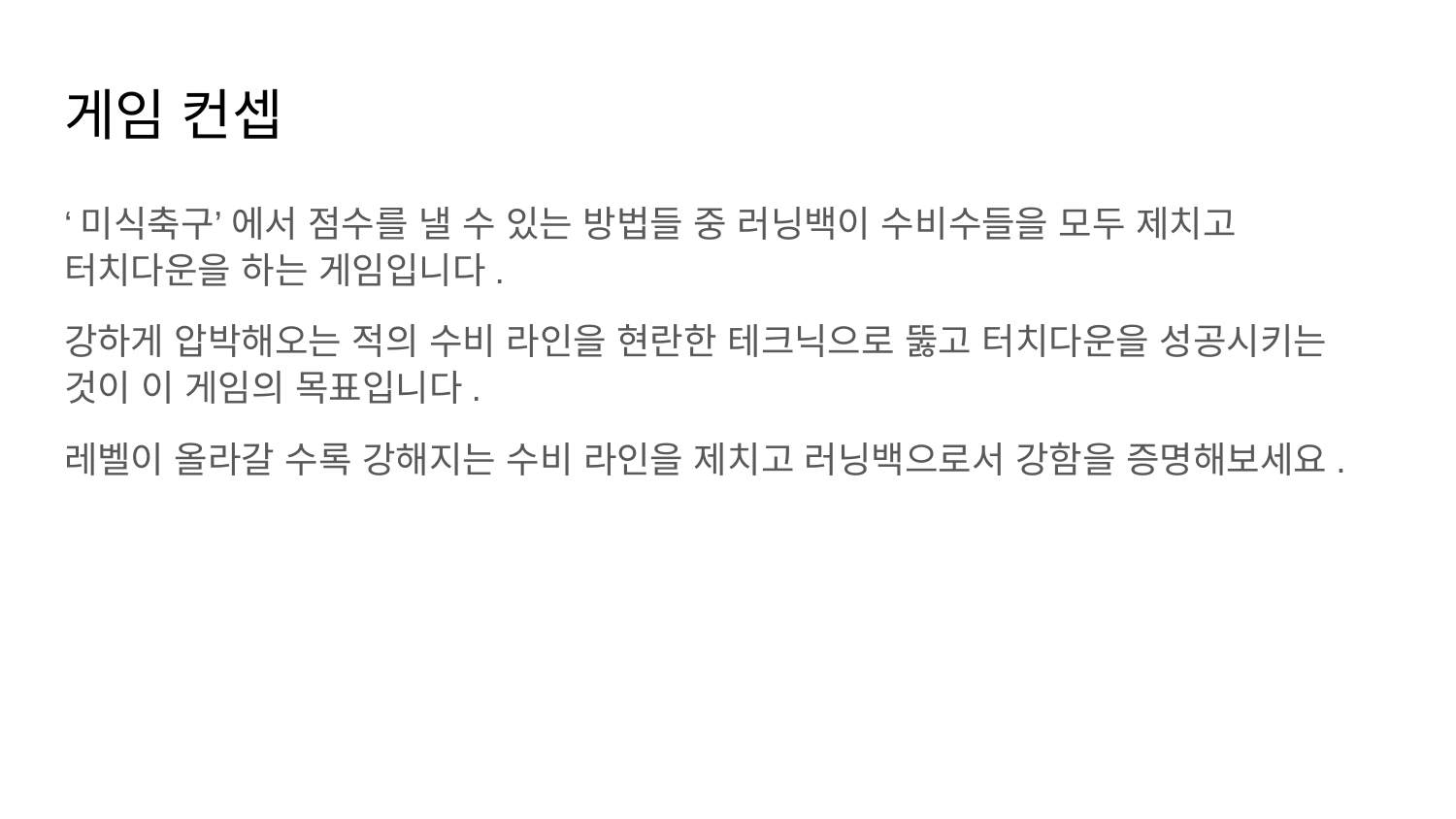

# 게임 컨셉
‘미식축구’ 에서 점수를 낼 수 있는 방법들 중 러닝백이 수비수들을 모두 제치고 터치다운을 하는 게임입니다.
강하게 압박해오는 적의 수비 라인을 현란한 테크닉으로 뚫고 터치다운을 성공시키는 것이 이 게임의 목표입니다.
레벨이 올라갈 수록 강해지는 수비 라인을 제치고 러닝백으로서 강함을 증명해보세요.